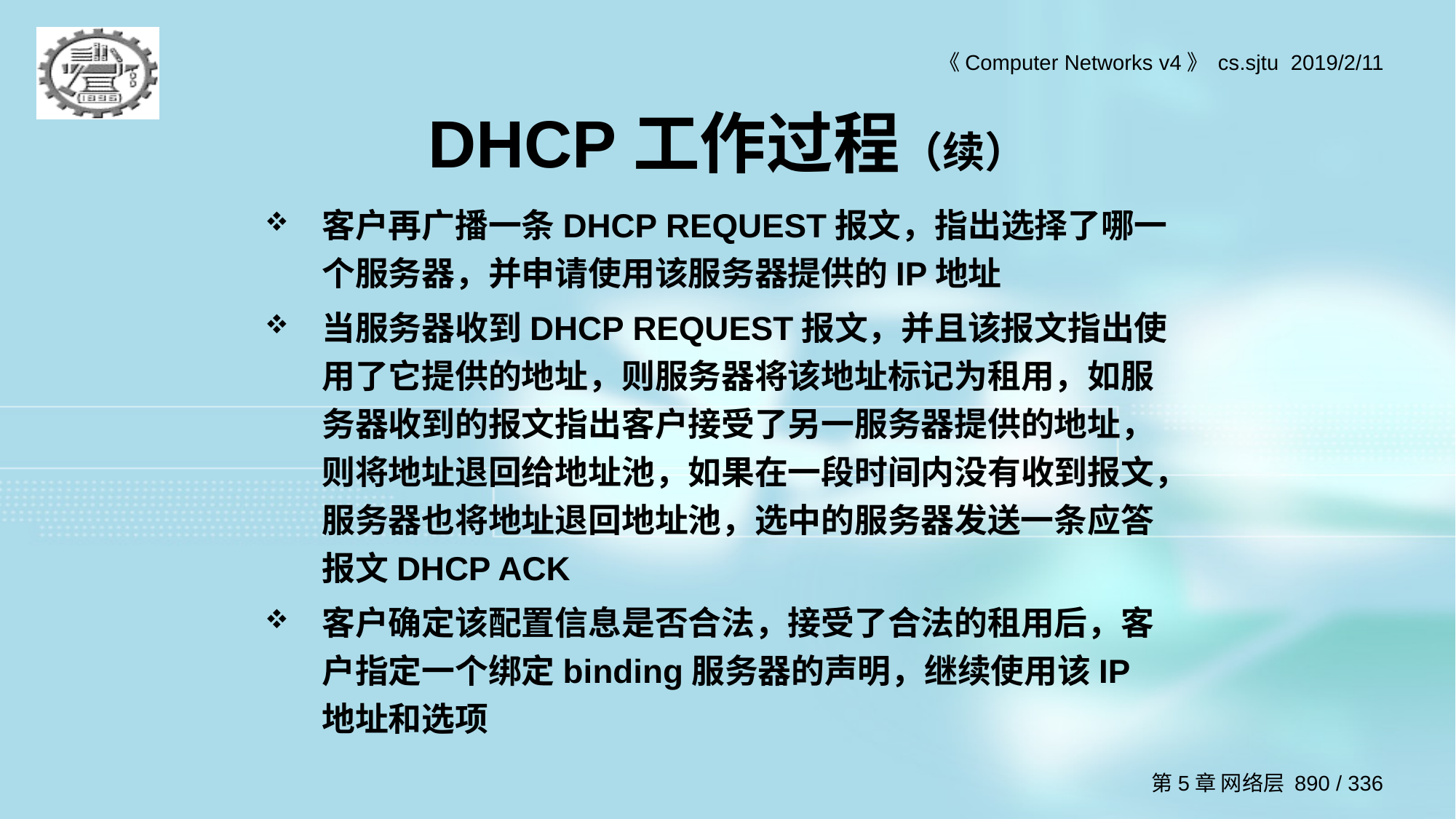

# DHCP工作过程（续）
客户再广播一条DHCP REQUEST报文，指出选择了哪一个服务器，并申请使用该服务器提供的IP地址
当服务器收到DHCP REQUEST报文，并且该报文指出使用了它提供的地址，则服务器将该地址标记为租用，如服务器收到的报文指出客户接受了另一服务器提供的地址，则将地址退回给地址池，如果在一段时间内没有收到报文，服务器也将地址退回地址池，选中的服务器发送一条应答报文DHCP ACK
客户确定该配置信息是否合法，接受了合法的租用后，客户指定一个绑定binding服务器的声明，继续使用该IP地址和选项